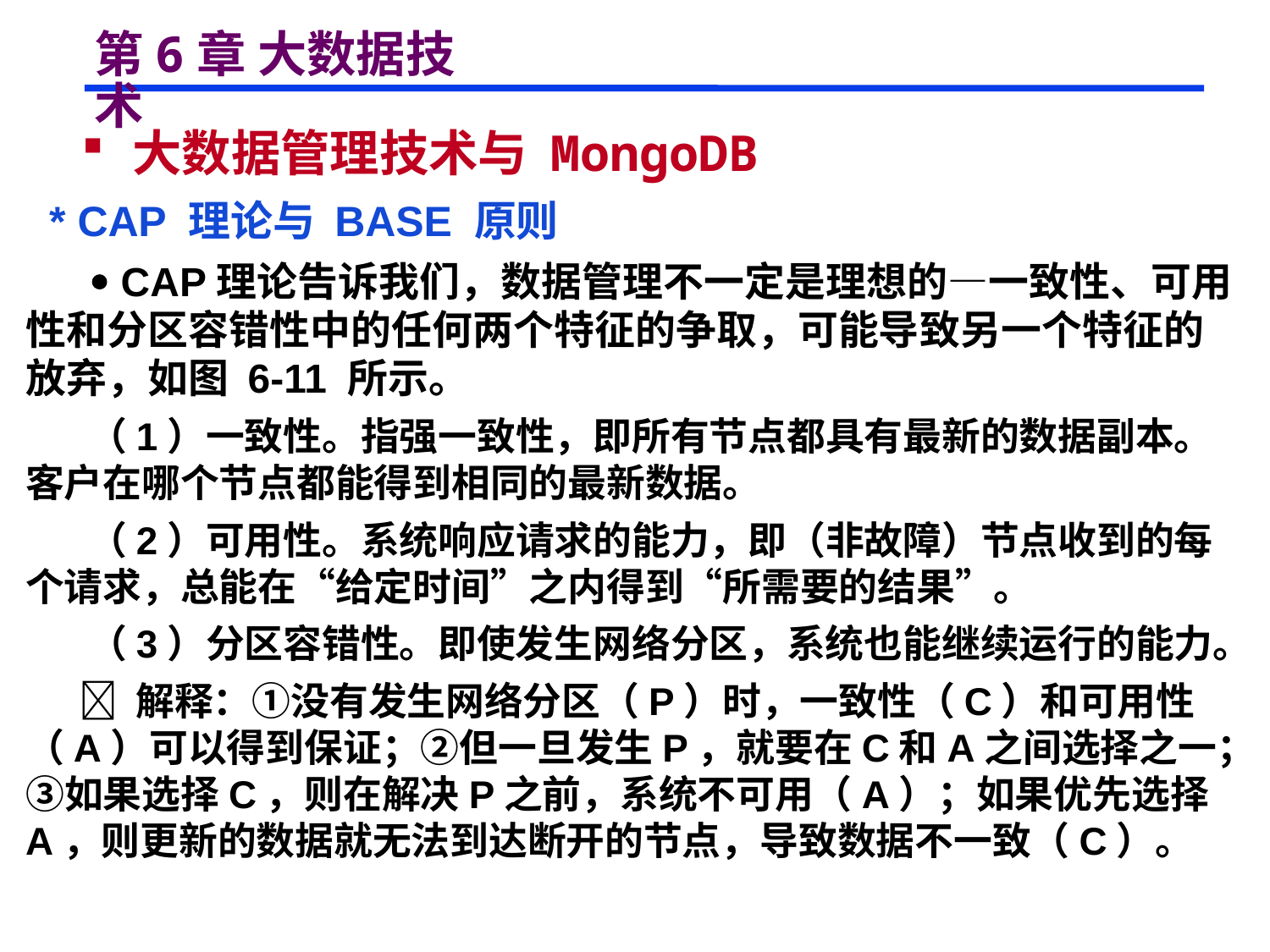

# 第6章 大数据技术
 大数据管理技术与 MongoDB
  * CAP 理论与 BASE 原则
      • CAP理论告诉我们，数据管理不一定是理想的—一致性、可用性和分区容错性中的任何两个特征的争取，可能导致另一个特征的放弃，如图 6-11 所示。
      （1）一致性。指强一致性，即所有节点都具有最新的数据副本。客户在哪个节点都能得到相同的最新数据。
      （2）可用性。系统响应请求的能力，即（非故障）节点收到的每个请求，总能在“给定时间”之内得到“所需要的结果”。
      （3）分区容错性。即使发生网络分区，系统也能继续运行的能力。
      • 解释：①没有发生网络分区（P）时，一致性（C）和可用性（A）可以得到保证；②但一旦发生P，就要在C和A之间选择之一；③如果选择C，则在解决P之前，系统不可用（A）；如果优先选择A，则更新的数据就无法到达断开的节点，导致数据不一致（C）。